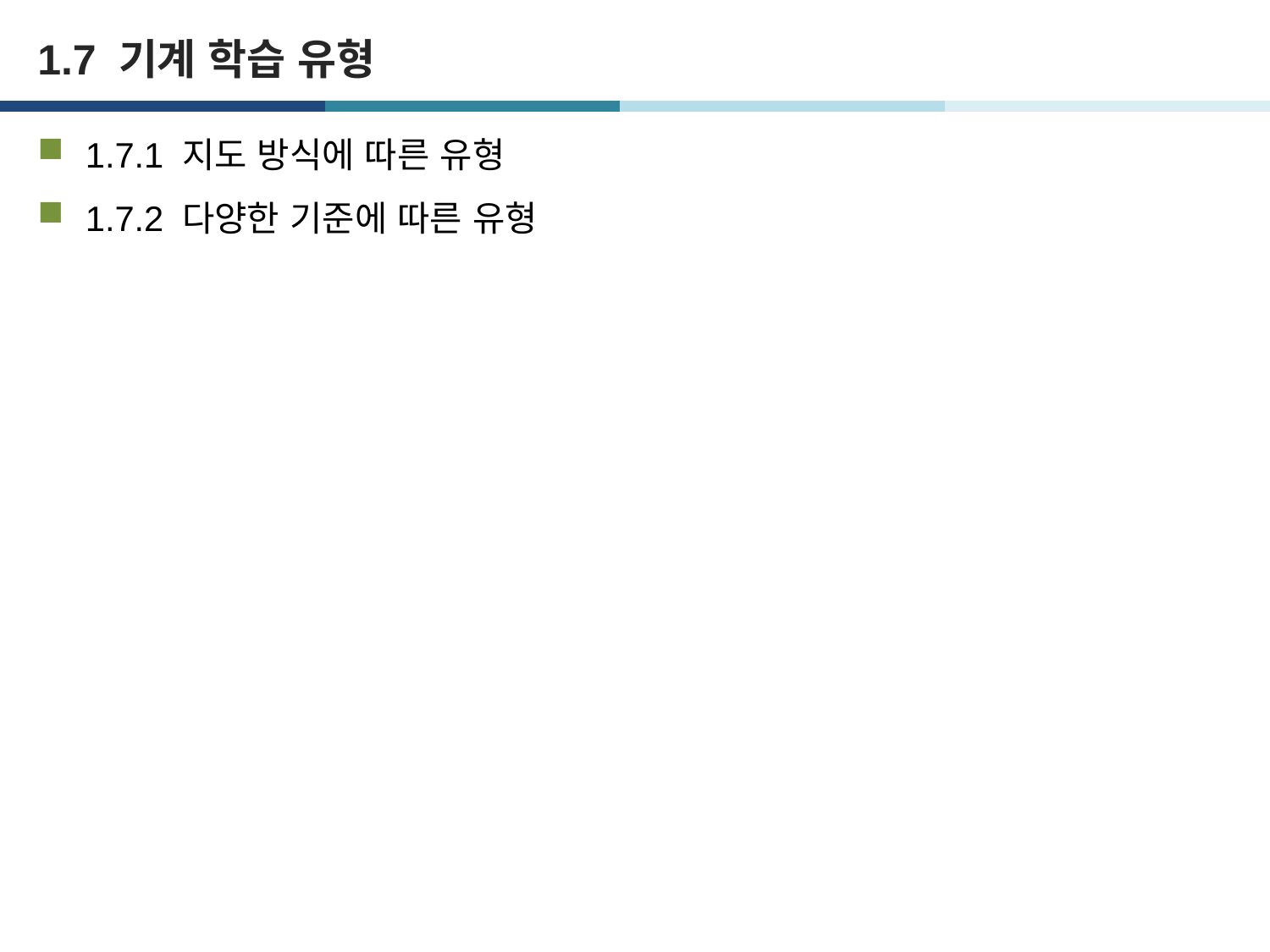

# 1.7 기계 학습 유형
1.7.1 지도 방식에 따른 유형
1.7.2 다양한 기준에 따른 유형